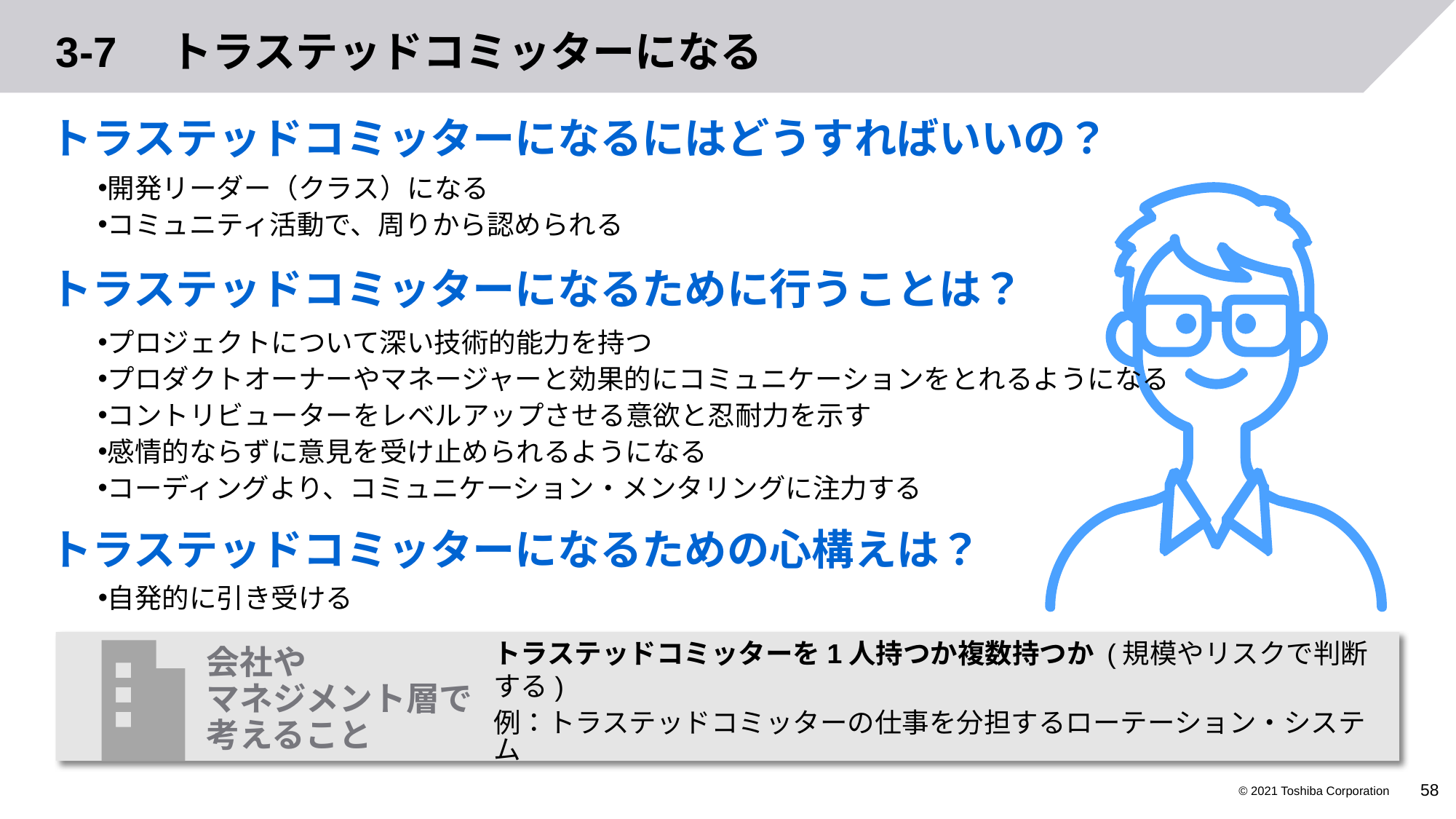

# 3-7　トラステッドコミッターになる
トラステッドコミッターになるにはどうすればいいの？
開発リーダー（クラス）になる
コミュニティ活動で、周りから認められる

トラステッドコミッターになるために行うことは？
プロジェクトについて深い技術的能力を持つ
プロダクトオーナーやマネージャーと効果的にコミュニケーションをとれるようになる
コントリビューターをレベルアップさせる意欲と忍耐力を示す
感情的ならずに意見を受け止められるようになる
コーディングより、コミュニケーション・メンタリングに注力する
トラステッドコミッターになるための心構えは？
自発的に引き受ける

会社や
マネジメント層で
考えること

トラステッドコミッターを1人持つか複数持つか (規模やリスクで判断する)
例：トラステッドコミッターの仕事を分担するローテーション・システム